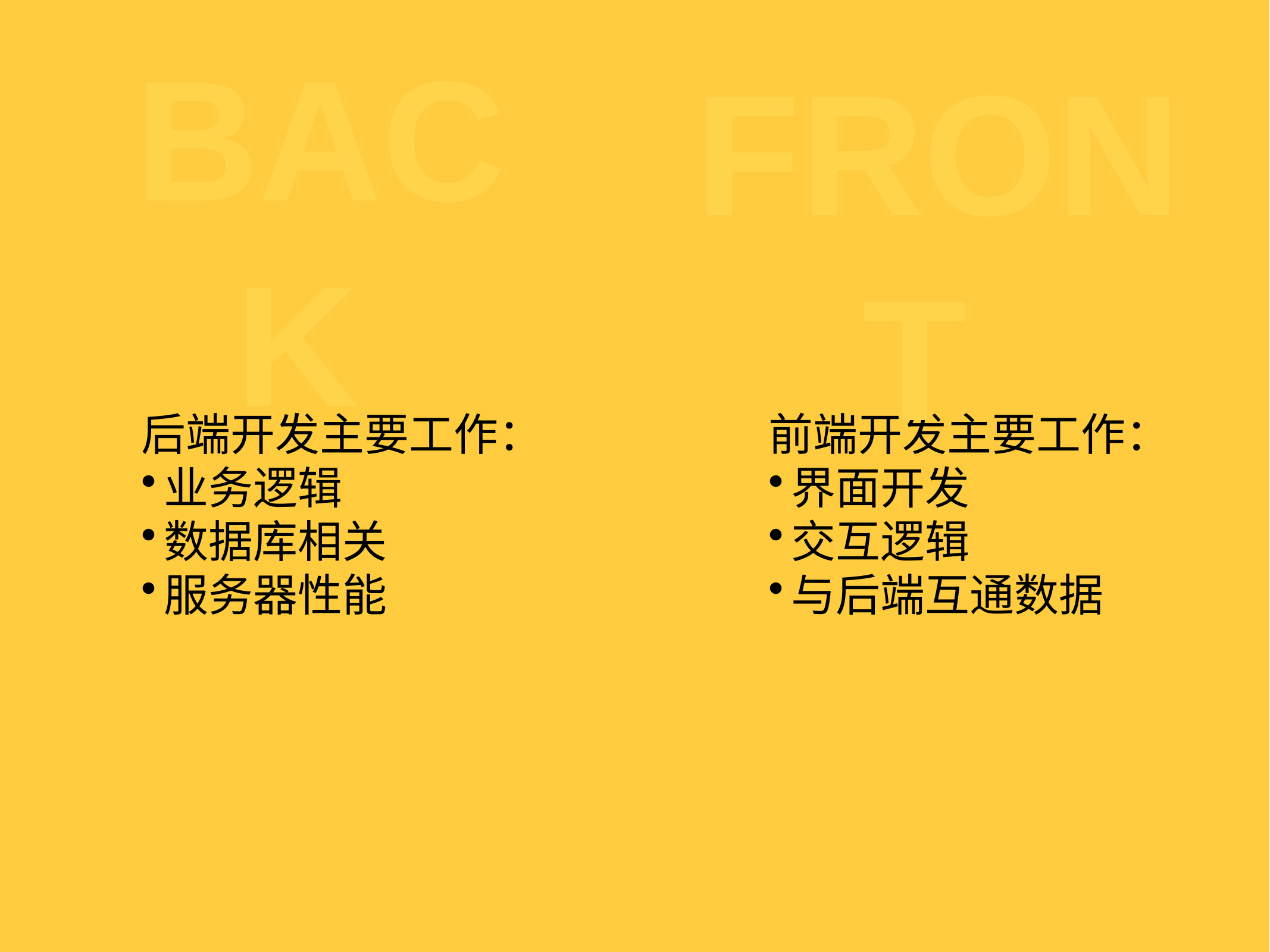

BACK
FRONT
后端开发主要工作：
业务逻辑
数据库相关
服务器性能
前端开发主要工作：
界面开发
交互逻辑
与后端互通数据